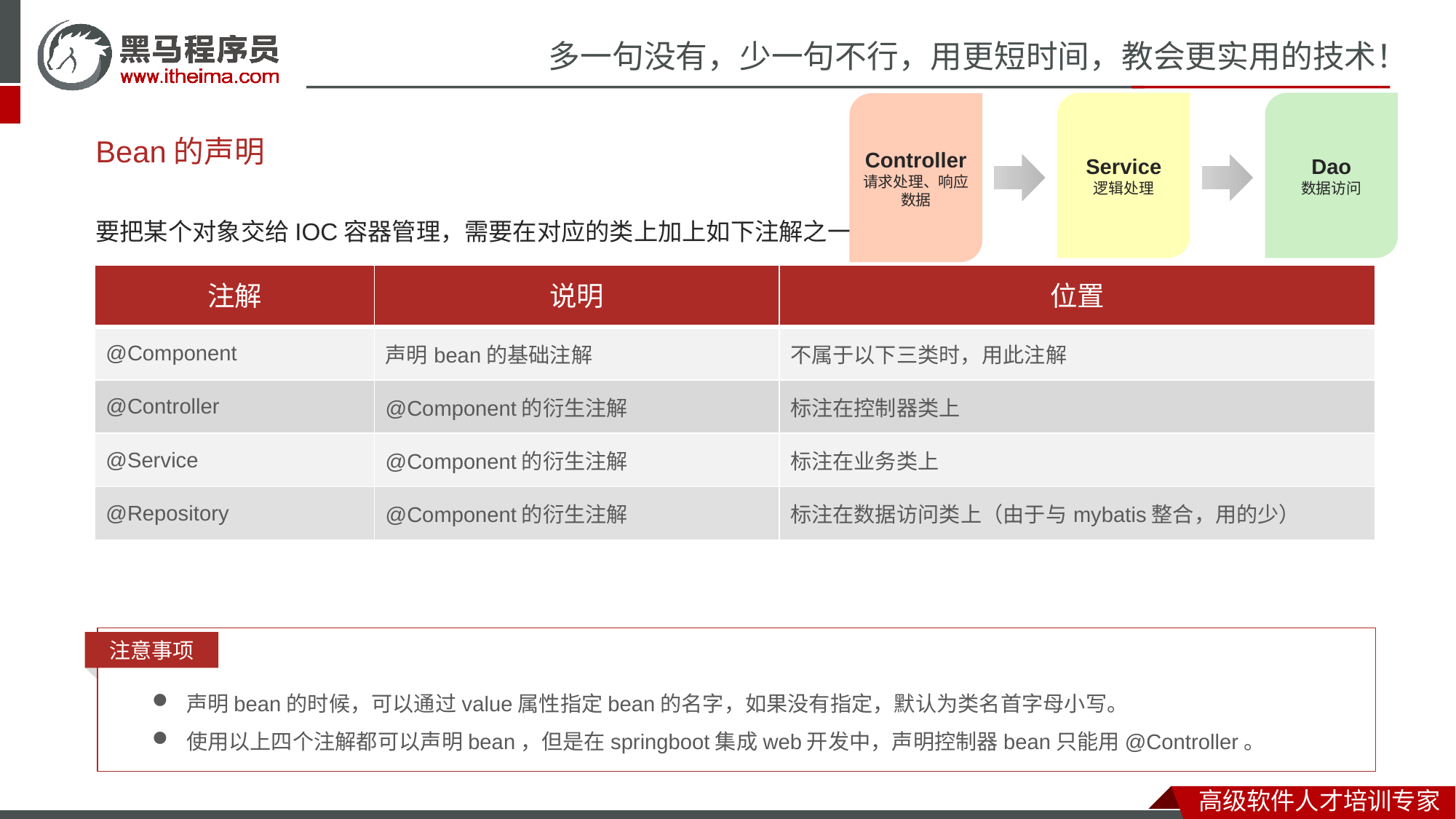

Service
逻辑处理
Dao
数据访问
Controller
请求处理、响应数据
# Bean的声明

要把某个对象交给IOC容器管理，需要在对应的类上加上如下注解之一：
| 注解 | 说明 | 位置 |
| --- | --- | --- |
| @Component | 声明bean的基础注解 | 不属于以下三类时，用此注解 |
| @Controller | @Component的衍生注解 | 标注在控制器类上 |
| @Service | @Component的衍生注解 | 标注在业务类上 |
| @Repository | @Component的衍生注解 | 标注在数据访问类上（由于与mybatis整合，用的少） |

注意事项

声明bean的时候，可以通过value属性指定bean的名字，如果没有指定，默认为类名首字母小写。
使用以上四个注解都可以声明bean，但是在springboot集成web开发中，声明控制器bean只能用@Controller。